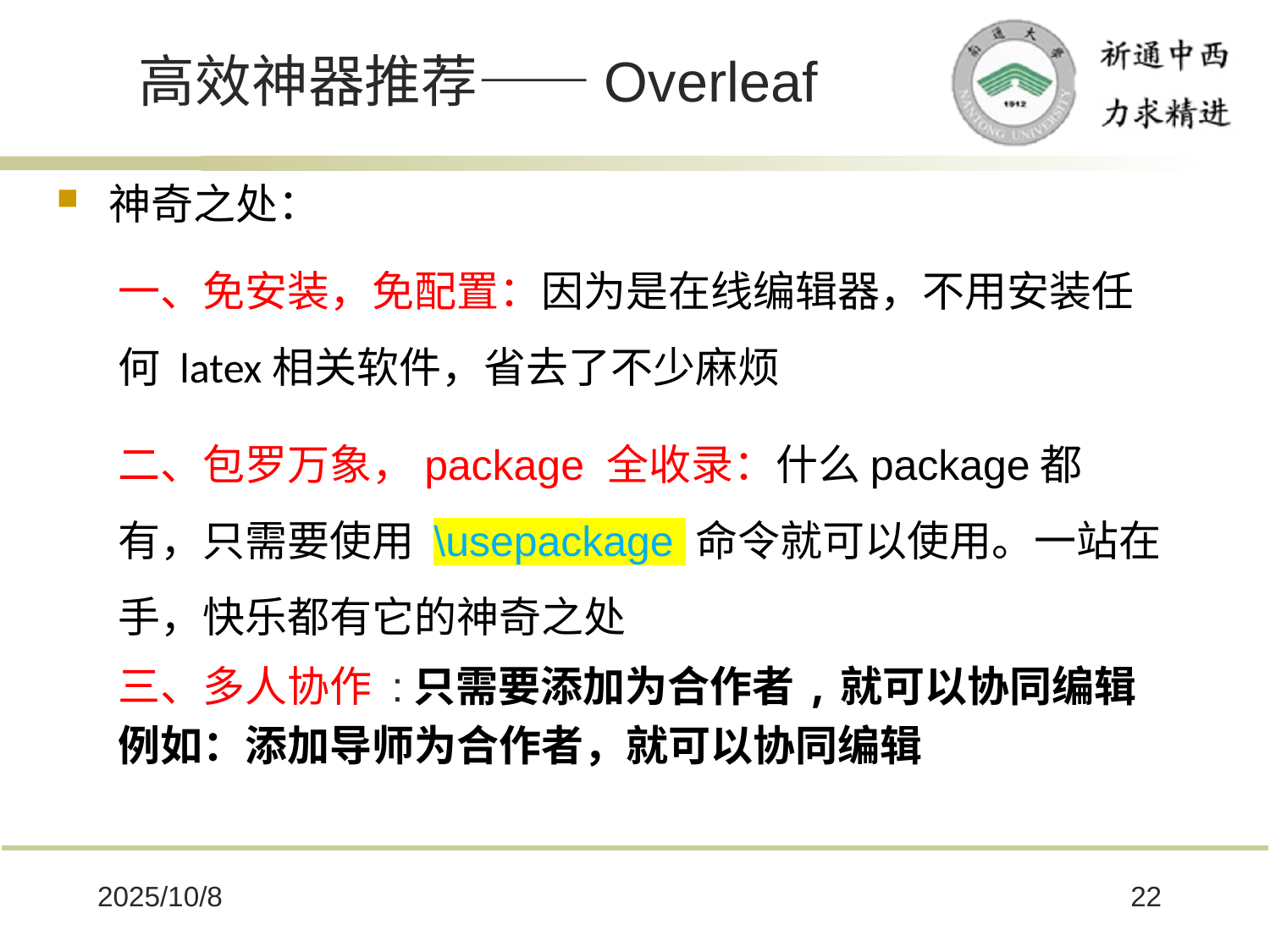

# 高效神器推荐——Overleaf
  神奇之处：
一、免安装，免配置：因为是在线编辑器，不用安装任何 latex相关软件，省去了不少麻烦
二、包罗万象，package 全收录：什么package都有，只需要使用 \usepackage 命令就可以使用。一站在手，快乐都有它的神奇之处
三、多人协作 :只需要添加为合作者,就可以协同编辑
例如：添加导师为合作者，就可以协同编辑

2025/10/8
22